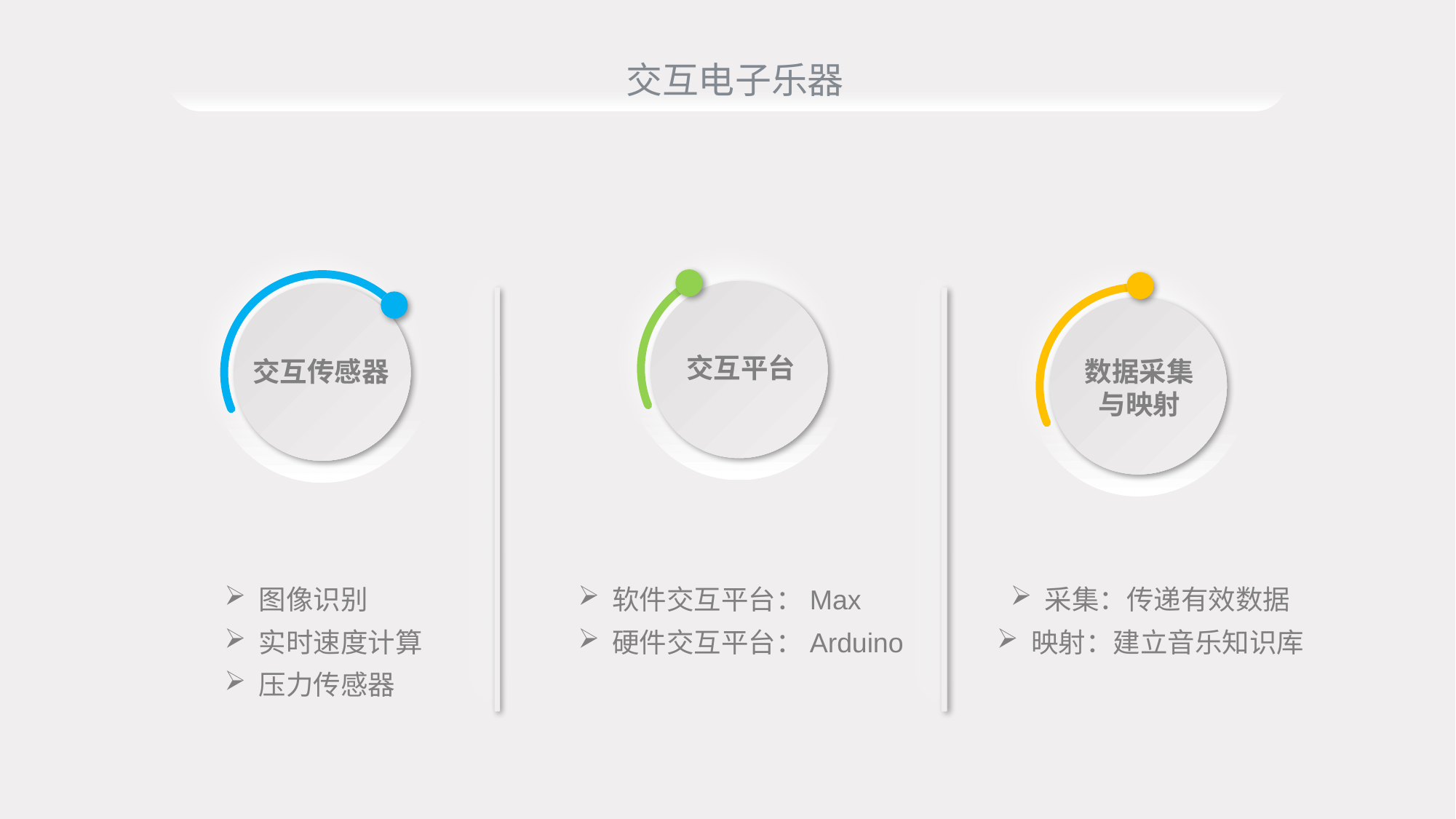

交互电子乐器

交互平台
交互传感器
数据采集
与映射
图像识别
实时速度计算
压力传感器
软件交互平台：Max
硬件交互平台：Arduino
采集：传递有效数据
映射：建立音乐知识库